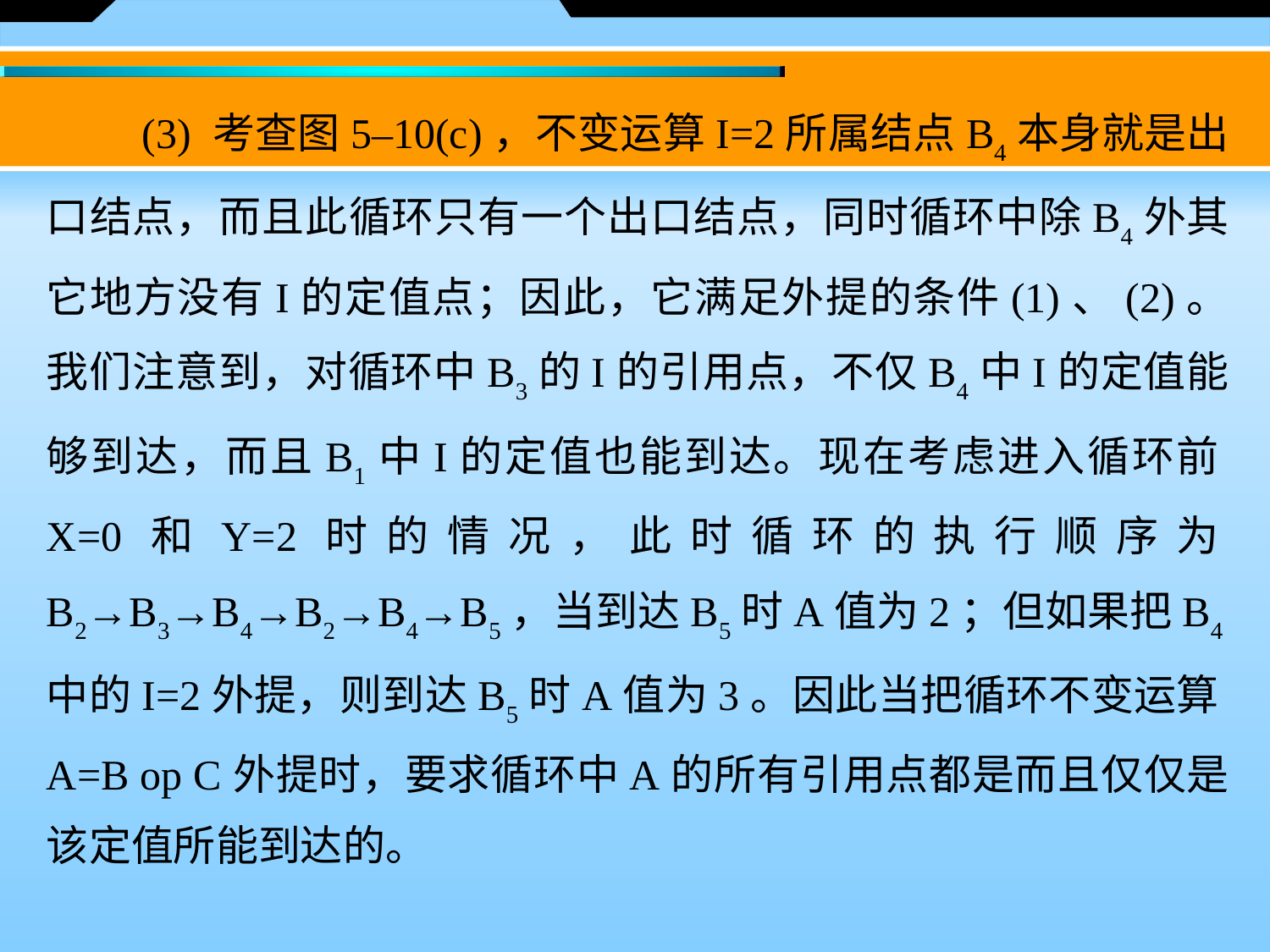

(3) 考查图5–10(c)，不变运算I=2所属结点B4本身就是出口结点，而且此循环只有一个出口结点，同时循环中除B4外其它地方没有I的定值点；因此，它满足外提的条件(1)、(2)。我们注意到，对循环中B3的I的引用点，不仅B4中I的定值能够到达，而且B1中I的定值也能到达。现在考虑进入循环前X=0和Y=2时的情况，此时循环的执行顺序为B2→B3→B4→B2→B4→B5，当到达B5时A值为2；但如果把B4中的I=2外提，则到达B5时A值为3。因此当把循环不变运算A=B op C外提时，要求循环中A的所有引用点都是而且仅仅是该定值所能到达的。